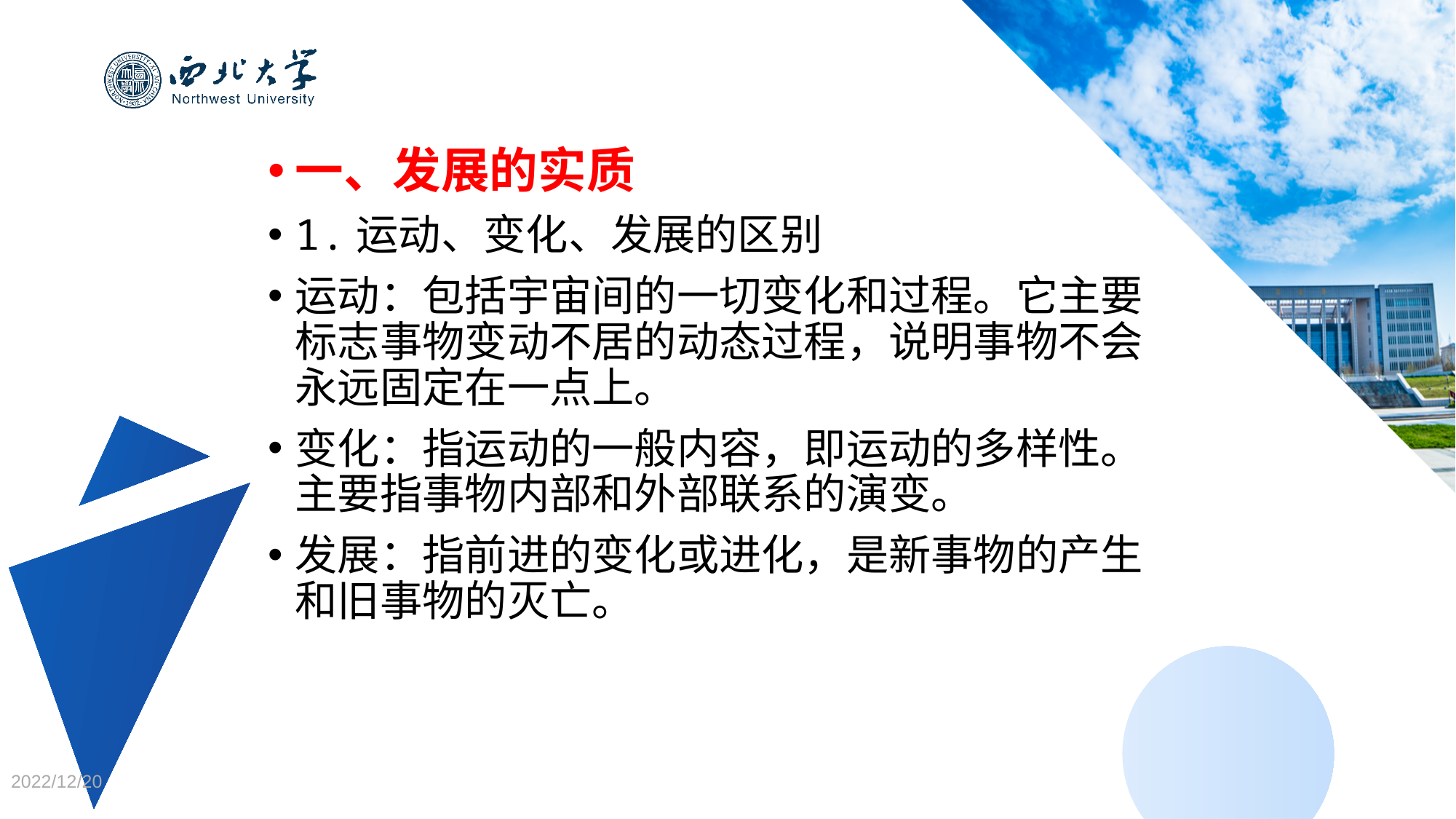

一、发展的实质
1.运动、变化、发展的区别
运动：包括宇宙间的一切变化和过程。它主要标志事物变动不居的动态过程，说明事物不会永远固定在一点上。
变化：指运动的一般内容，即运动的多样性。主要指事物内部和外部联系的演变。
发展：指前进的变化或进化，是新事物的产生和旧事物的灭亡。
2022/12/20